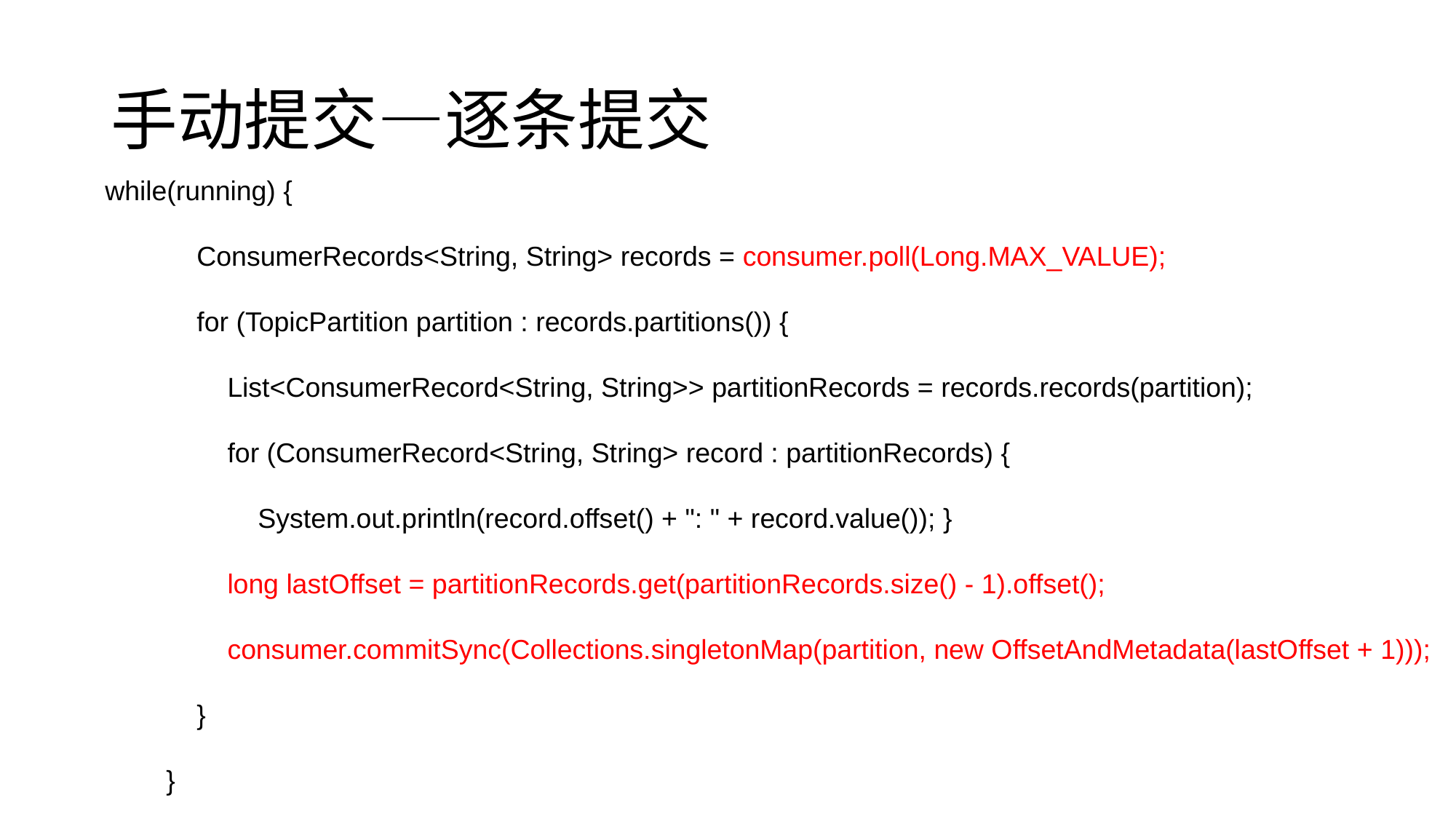

# 手动提交—逐条提交
 while(running) {

             ConsumerRecords<String, String> records = consumer.poll(Long.MAX_VALUE);

             for (TopicPartition partition : records.partitions()) {

                 List<ConsumerRecord<String, String>> partitionRecords = records.records(partition);

                 for (ConsumerRecord<String, String> record : partitionRecords) {

                     System.out.println(record.offset() + ": " + record.value()); }

                 long lastOffset = partitionRecords.get(partitionRecords.size() - 1).offset();

                 consumer.commitSync(Collections.singletonMap(partition, new OffsetAndMetadata(lastOffset + 1)));

             }

         }